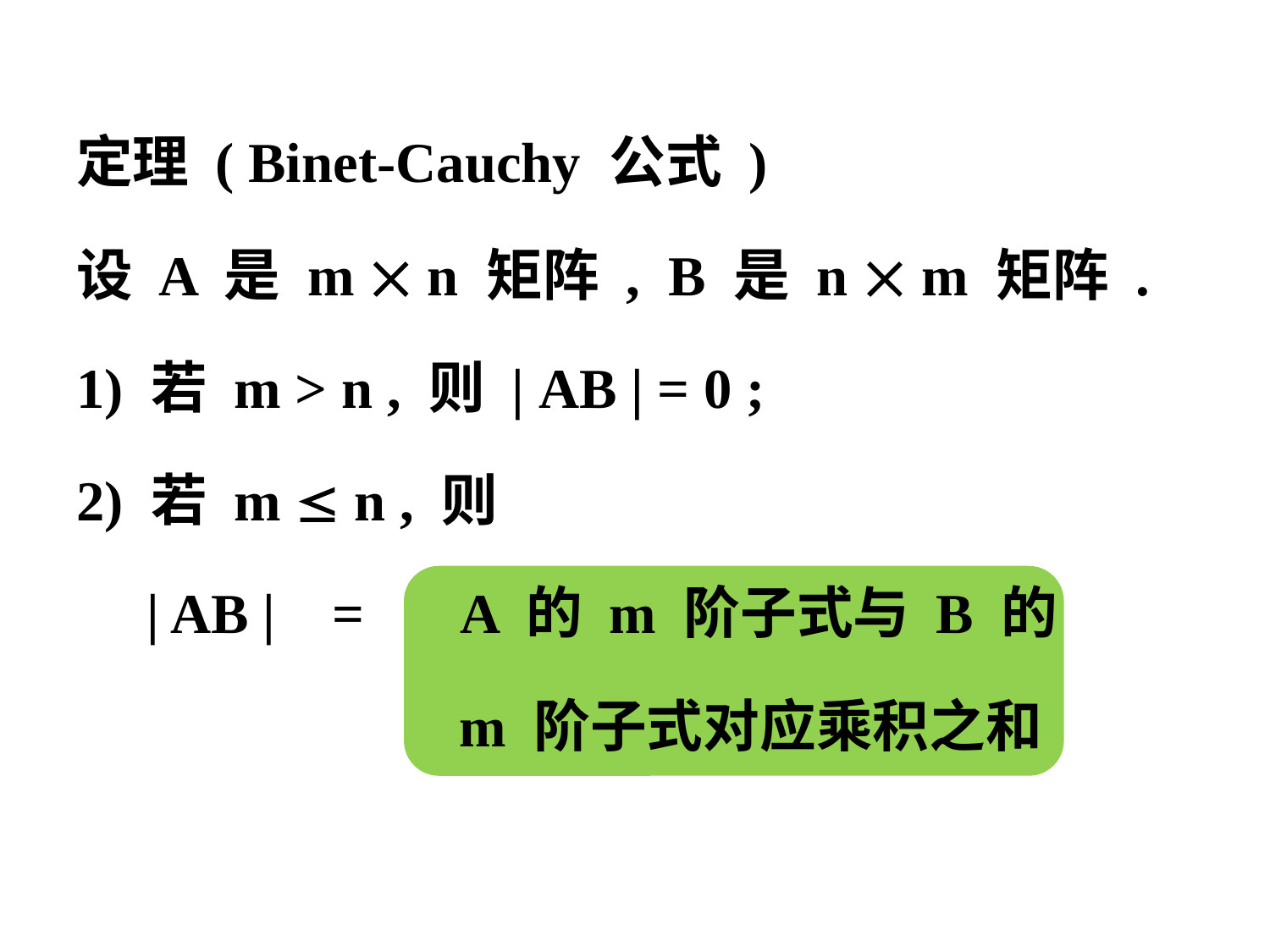

定理 ( Binet-Cauchy 公式 )
设 A 是 m × n 矩阵 ,  B 是 n × m 矩阵 .
1) 若 m > n , 则 | AB | = 0 ;
2) 若 m ≤ n , 则
     | AB |    =       A 的 m 阶子式与 B 的
                           m 阶子式对应乘积之和